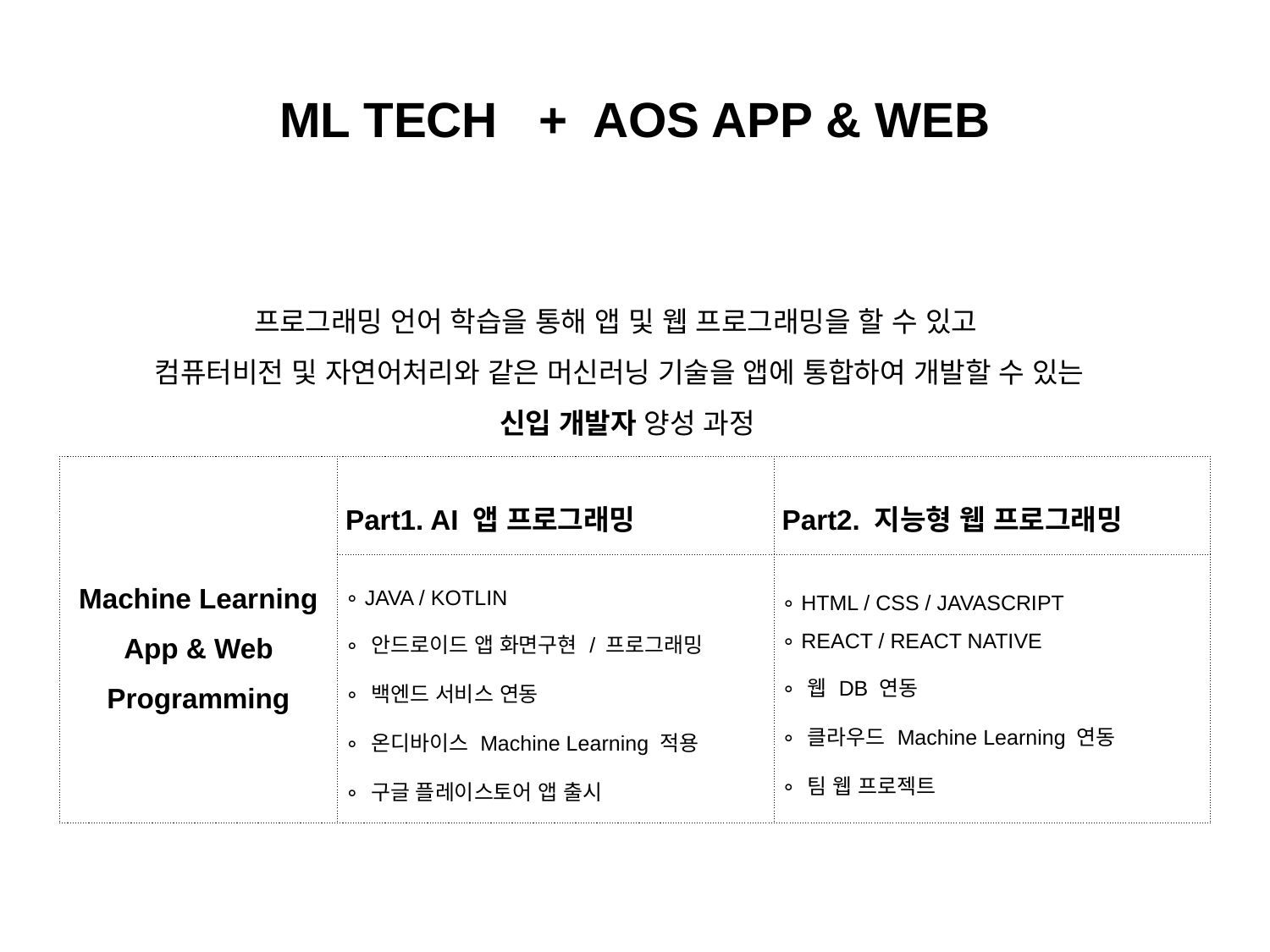

# ML TECH   +  AOS APP & WEB
프로그래밍 언어 학습을 통해 앱 및 웹 프로그래밍을 할 수 있고
컴퓨터비전 및 자연어처리와 같은 머신러닝 기술을 앱에 통합하여 개발할 수 있는
 신입 개발자 양성 과정
| Machine Learning App & Web Programming | Part1. AI 앱 프로그래밍 | Part2. 지능형 웹 프로그래밍 |
| --- | --- | --- |
|  | ∘ JAVA / KOTLIN ∘ 안드로이드 앱 화면구현 / 프로그래밍 ∘ 백엔드 서비스 연동 ∘ 온디바이스 Machine Learning 적용 ∘ 구글 플레이스토어 앱 출시 | ∘ HTML / CSS / JAVASCRIPT ∘ REACT / REACT NATIVE ∘ 웹 DB 연동 ∘ 클라우드 Machine Learning 연동 ∘ 팀 웹 프로젝트 |